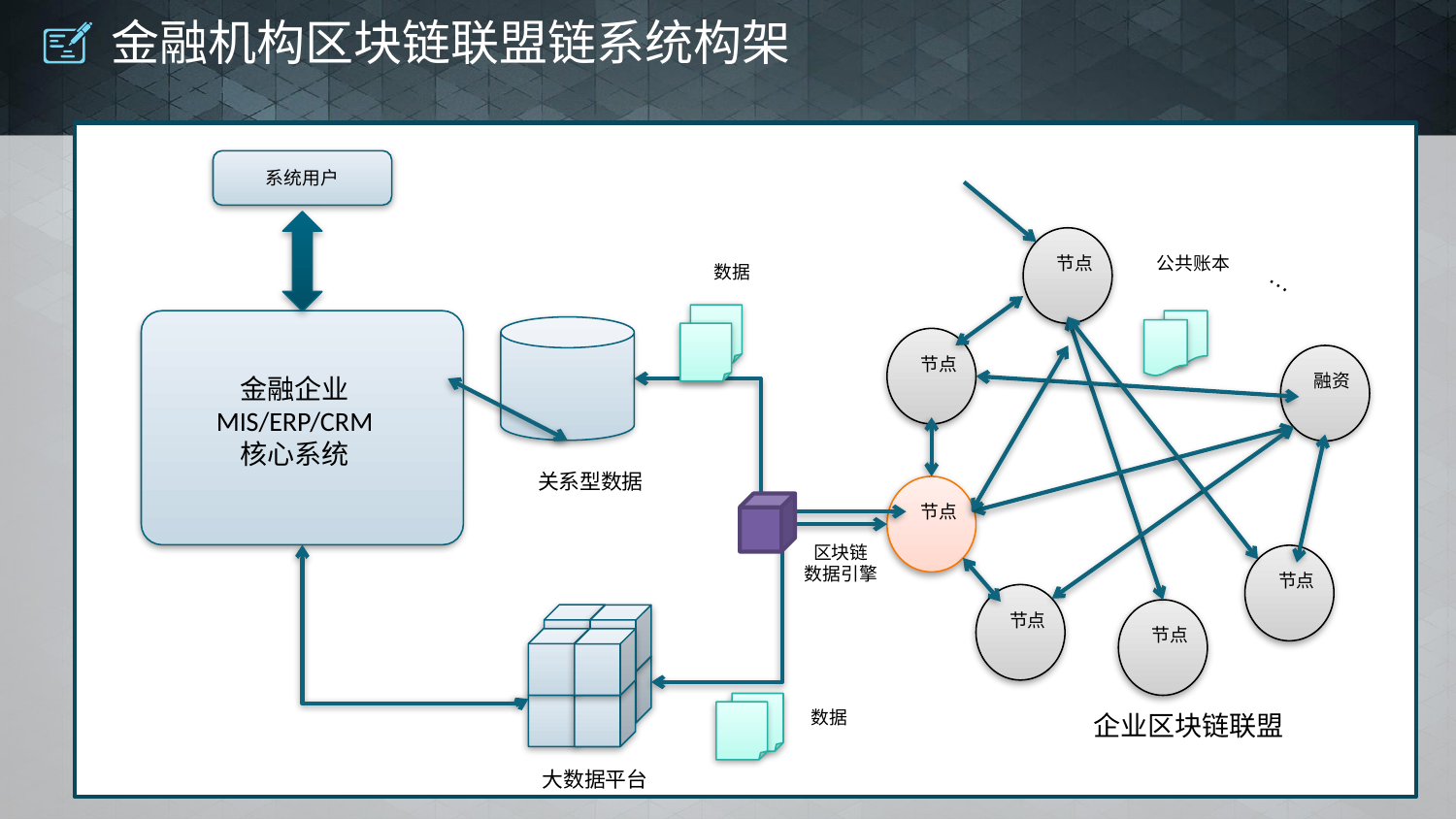

# 金融机构区块链联盟链系统构架

系统用户

节点
公共账本
数据
…

节点
融资
金融企业
MIS/ERP/CRM
核心系统
关系型数据

节点
区块链
数据引擎

节点

节点

节点

数据
企业区块链联盟

大数据平台